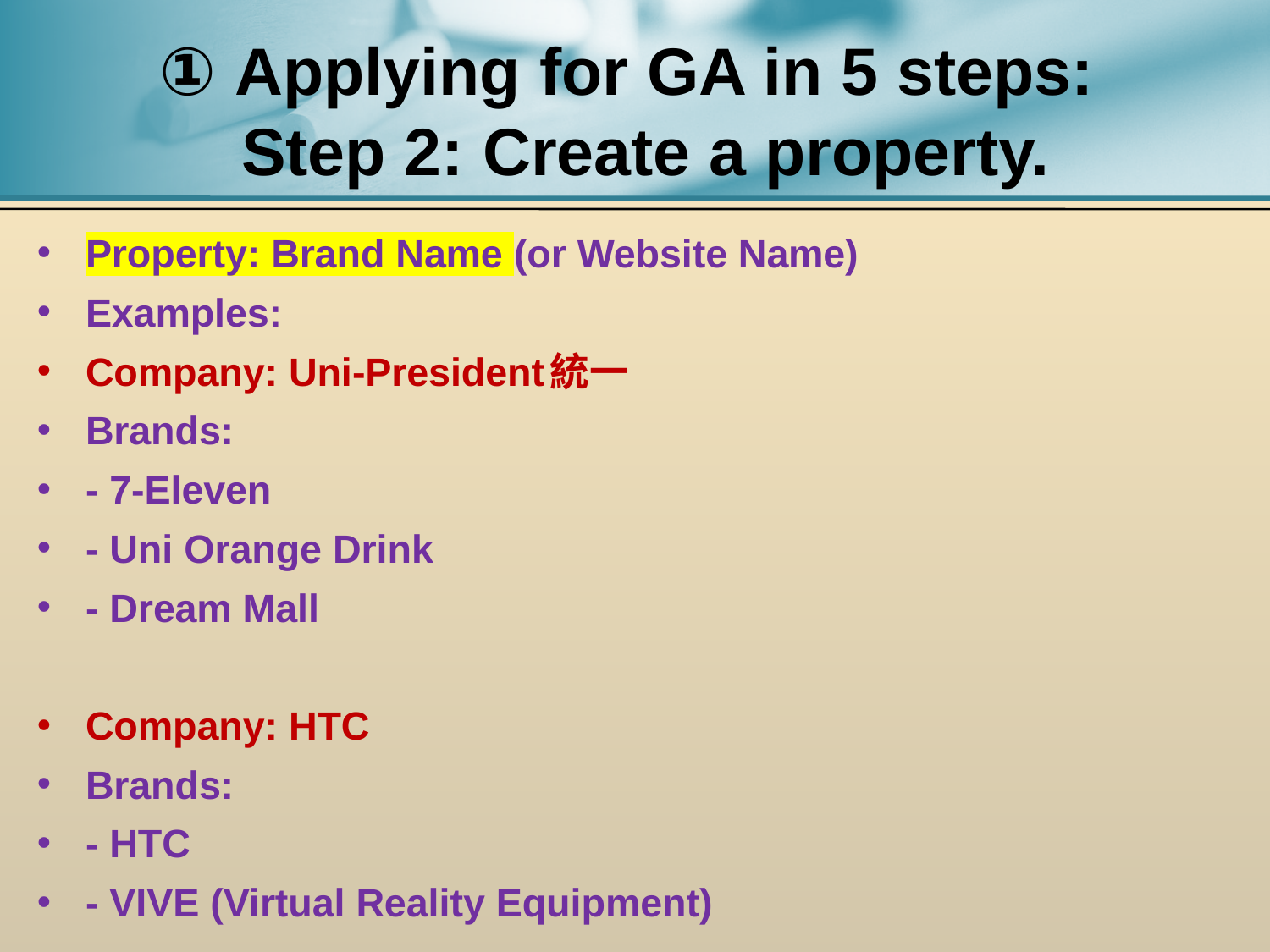

# ① Applying for GA in 5 steps: Step 2: Create a property.
Property: Brand Name (or Website Name)
Examples:
Company: Uni-President統一
Brands:
- 7-Eleven
- Uni Orange Drink
- Dream Mall

Company: HTC
Brands:
- HTC
- VIVE (Virtual Reality Equipment)